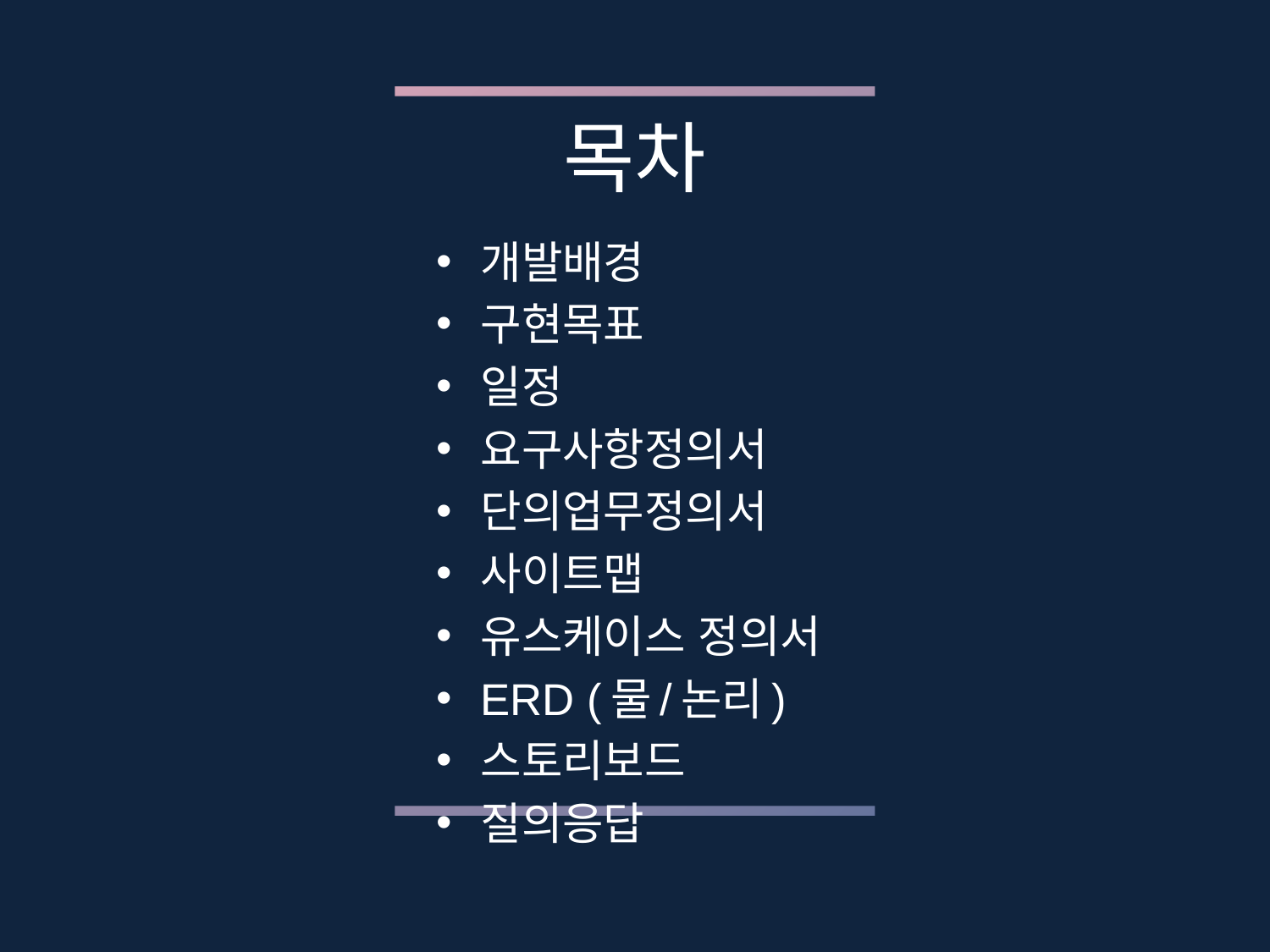

# 목차

개발배경
구현목표
일정
요구사항정의서
단의업무정의서
사이트맵
유스케이스 정의서
ERD (물/논리)
스토리보드
질의응답